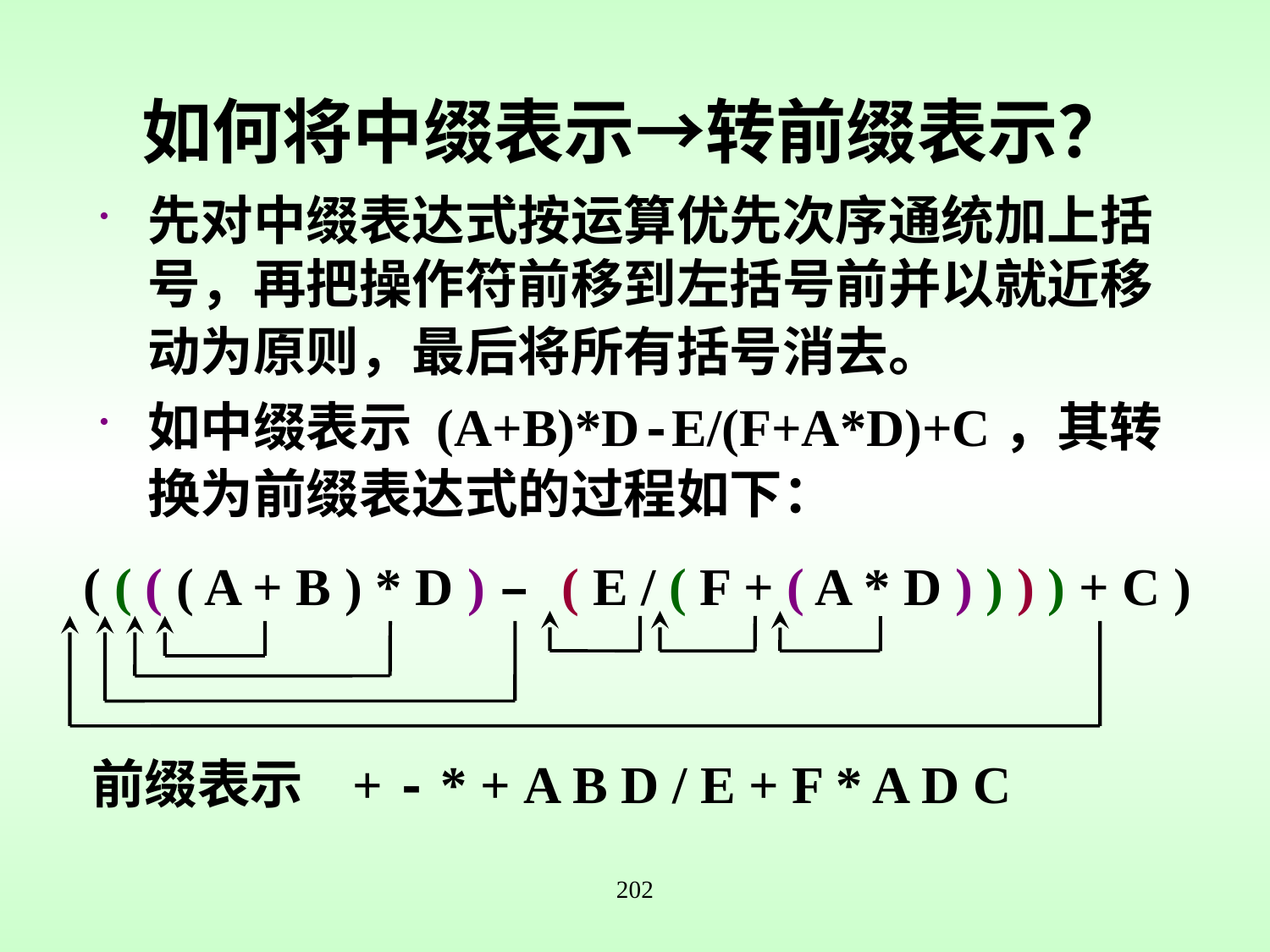

# 如何将中缀表示→转前缀表示？
先对中缀表达式按运算优先次序通统加上括号，再把操作符前移到左括号前并以就近移动为原则，最后将所有括号消去。
如中缀表示 (A+B)*D-E/(F+A*D)+C，其转换为前缀表达式的过程如下：
( ( ( ( A + B ) * D ) – ( E / ( F + ( A * D ) ) ) ) + C )

前缀表示   + - * + A B D / E + F * A D C
202